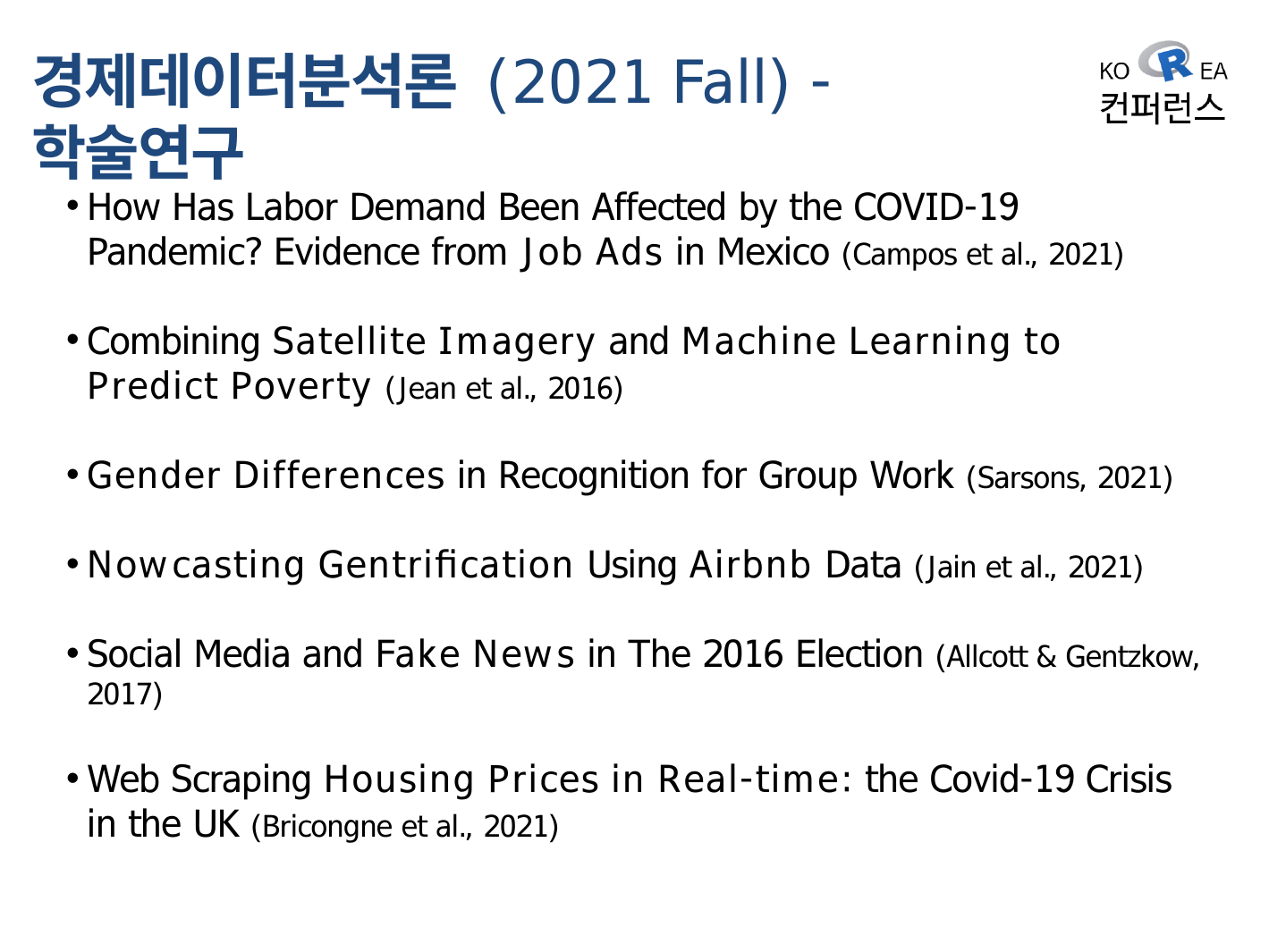

# 경제데이터분석론 (2021 Fall) - 학술연구
How Has Labor Demand Been Affected by the COVID-19 Pandemic? Evidence from Job Ads in Mexico (Campos et al., 2021)

Combining Satellite Imagery and Machine Learning to Predict Poverty (Jean et al., 2016)

Gender Differences in Recognition for Group Work (Sarsons, 2021)

Nowcasting Gentrification Using Airbnb Data (Jain et al., 2021)

Social Media and Fake News in The 2016 Election (Allcott & Gentzkow, 2017)

Web Scraping Housing Prices in Real-time: the Covid-19 Crisis in the UK (Bricongne et al., 2021)